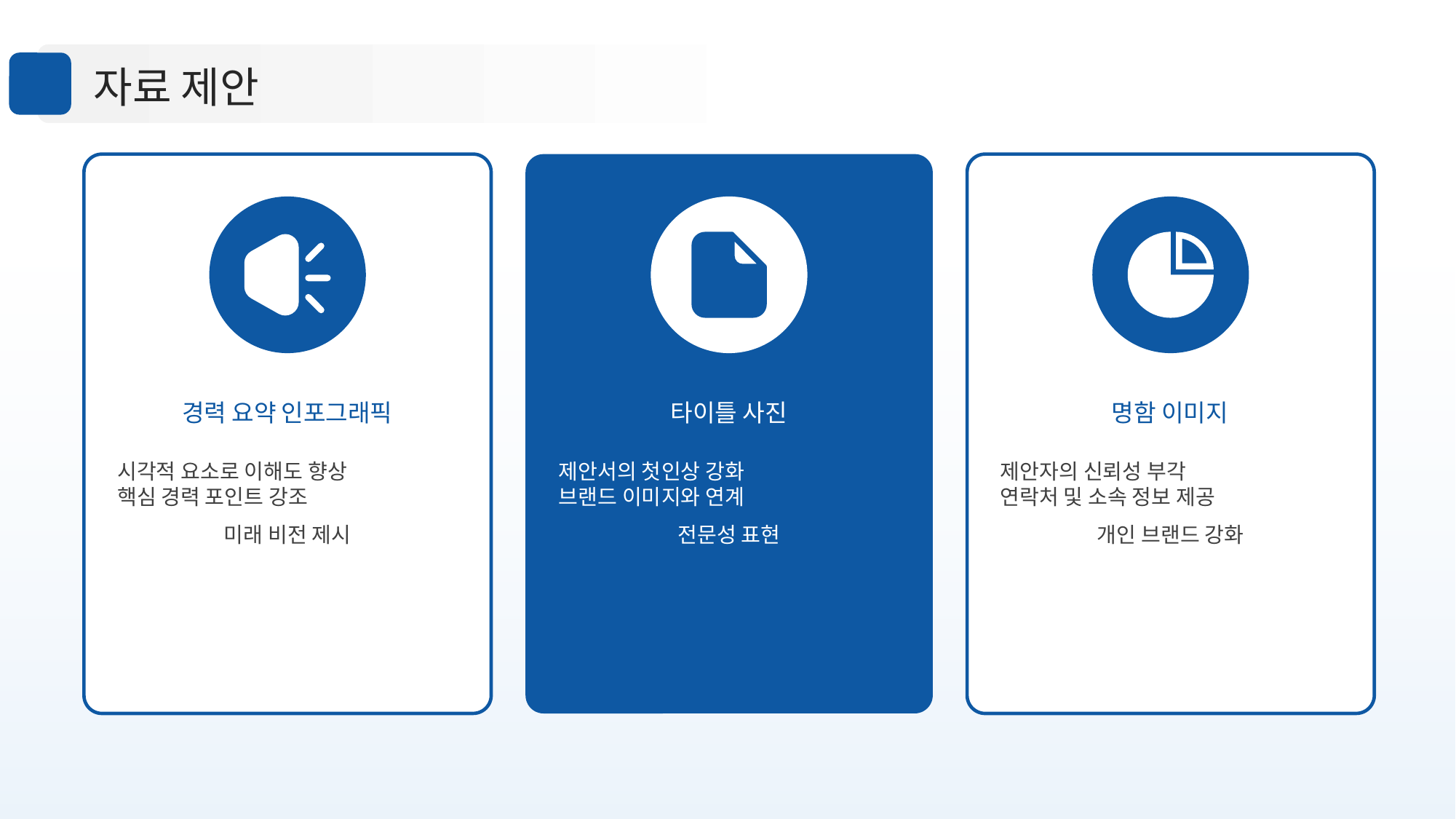

자료 제안

경력 요약 인포그래픽
타이틀 사진
명함 이미지
시각적 요소로 이해도 향상
핵심 경력 포인트 강조
미래 비전 제시
제안서의 첫인상 강화
브랜드 이미지와 연계
전문성 표현
제안자의 신뢰성 부각
연락처 및 소속 정보 제공
개인 브랜드 강화